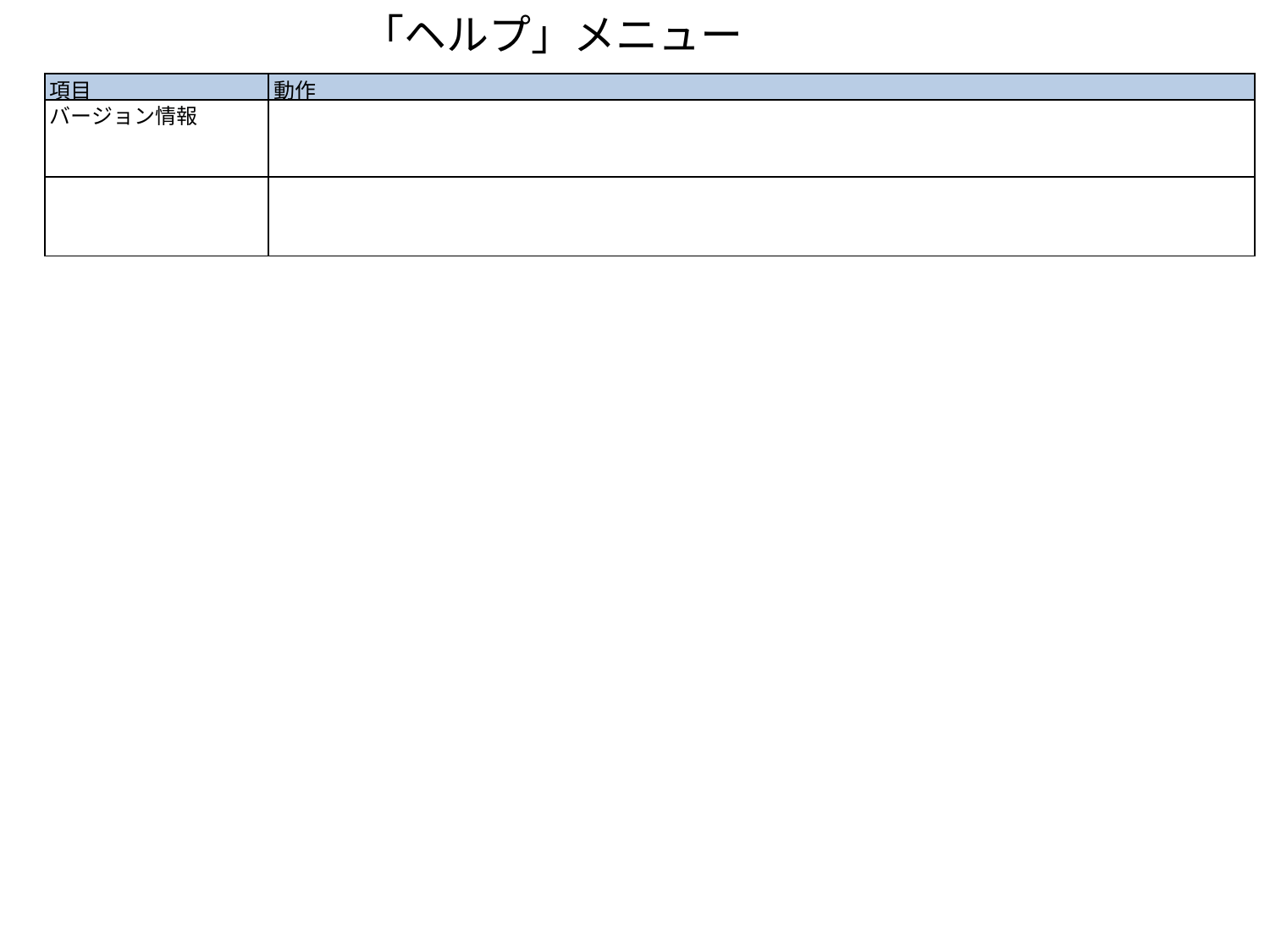

「ヘルプ」メニュー
| 項目 | 動作 |
| --- | --- |
| バージョン情報 |  |
|  |  |